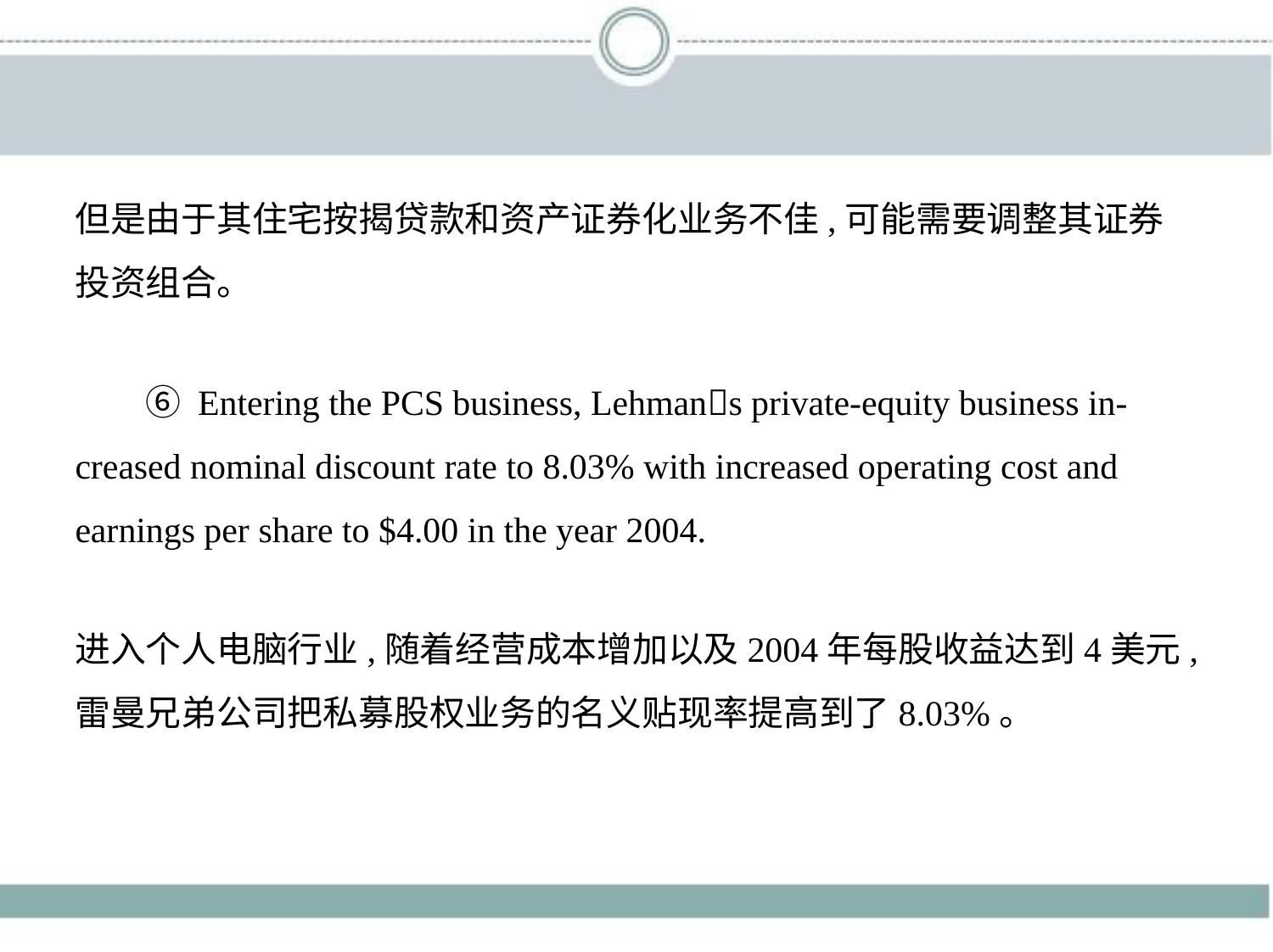

但是由于其住宅按揭贷款和资产证券化业务不佳,可能需要调整其证券
投资组合。
　　⑥ Entering the PCS business, Lehman􀆳s private-equity business in-
creased nominal discount rate to 8.03% with increased operating cost and
earnings per share to $4.00 in the year 2004.
进入个人电脑行业,随着经营成本增加以及2004年每股收益达到4美元,
雷曼兄弟公司把私募股权业务的名义贴现率提高到了8.03%。